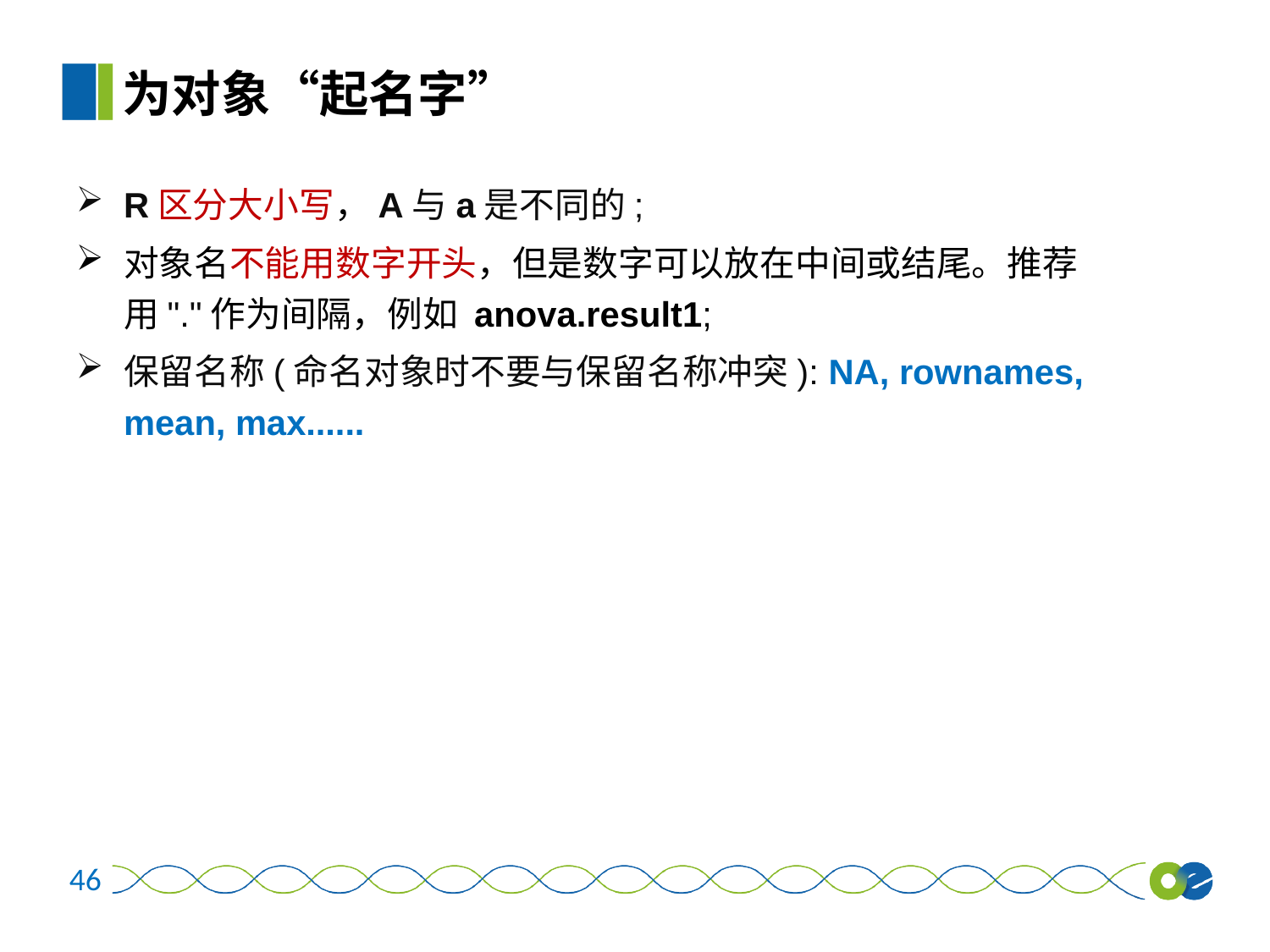

为对象“起名字”
R区分大小写，A与a是不同的;
对象名不能用数字开头，但是数字可以放在中间或结尾。推荐用"."作为间隔，例如 anova.result1;
保留名称(命名对象时不要与保留名称冲突): NA, rownames, mean, max......
46